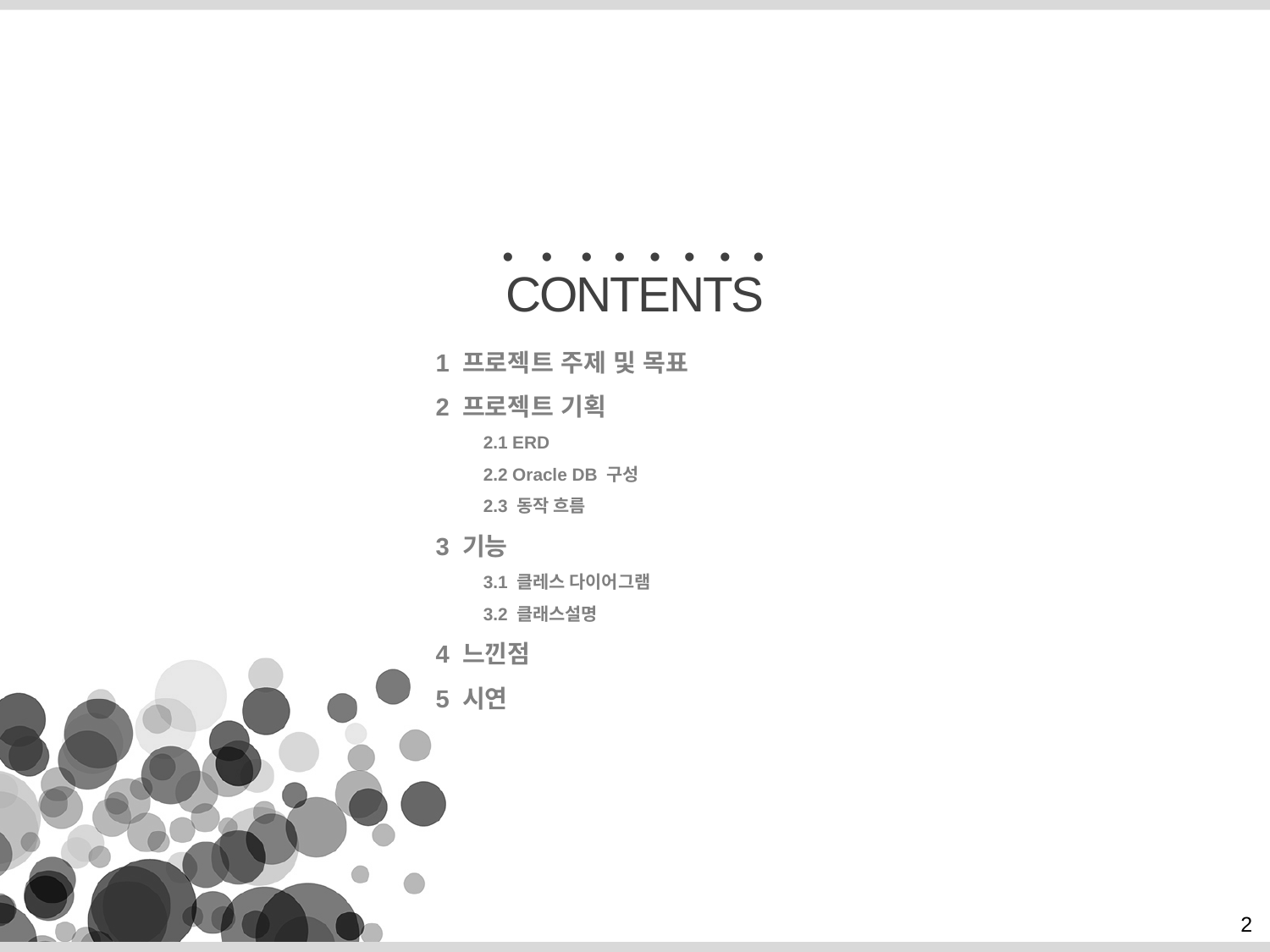

1 프로젝트 주제 및 목표
2 프로젝트 기획
	2.1 ERD
	2.2 Oracle DB 구성
	2.3 동작 흐름
3 기능
	3.1 클레스 다이어그램
	3.2 클래스설명
4 느낀점
5 시연
2